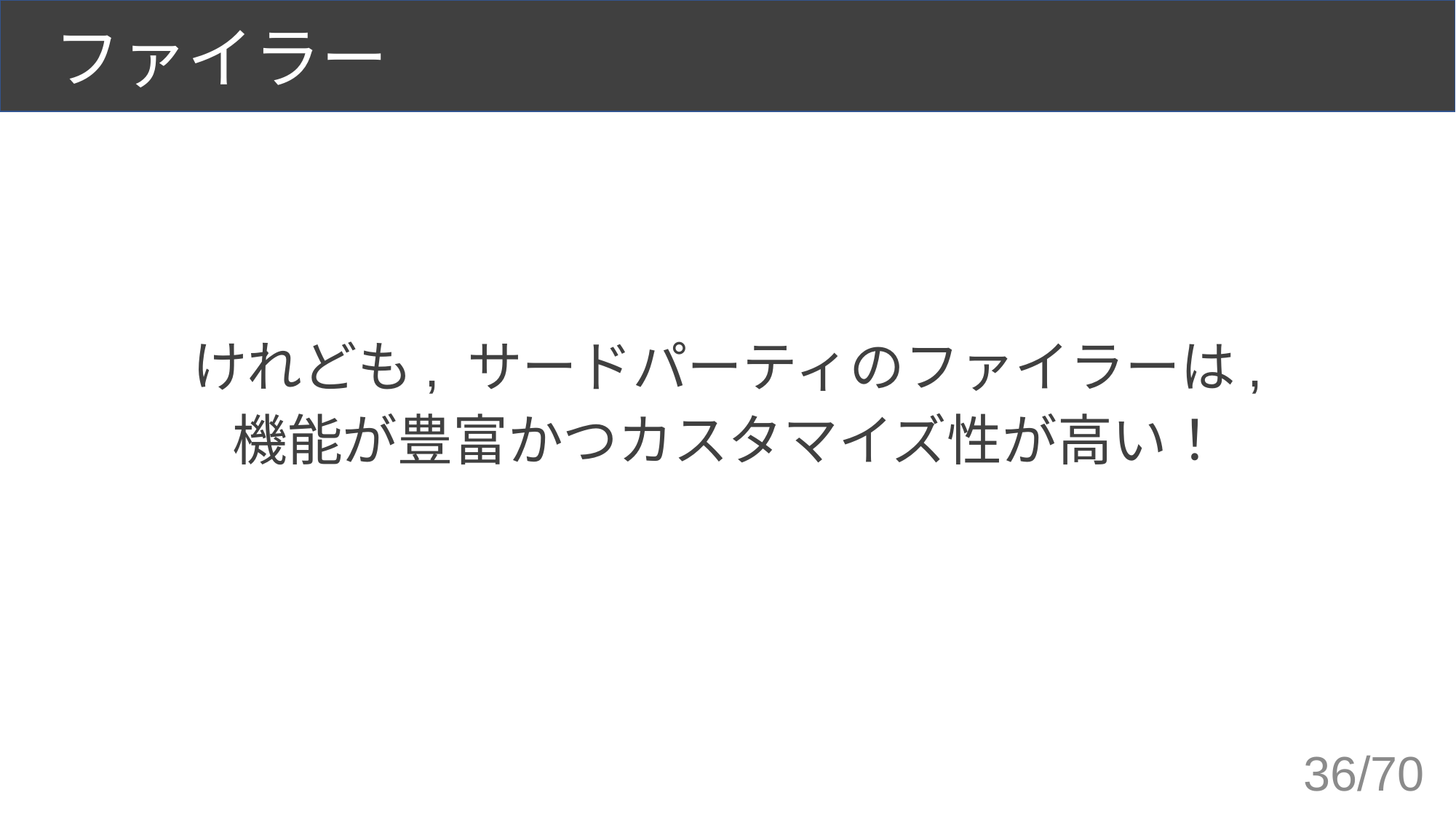

# ファイラー
けれども, サードパーティのファイラーは,
機能が豊富かつカスタマイズ性が高い！
36